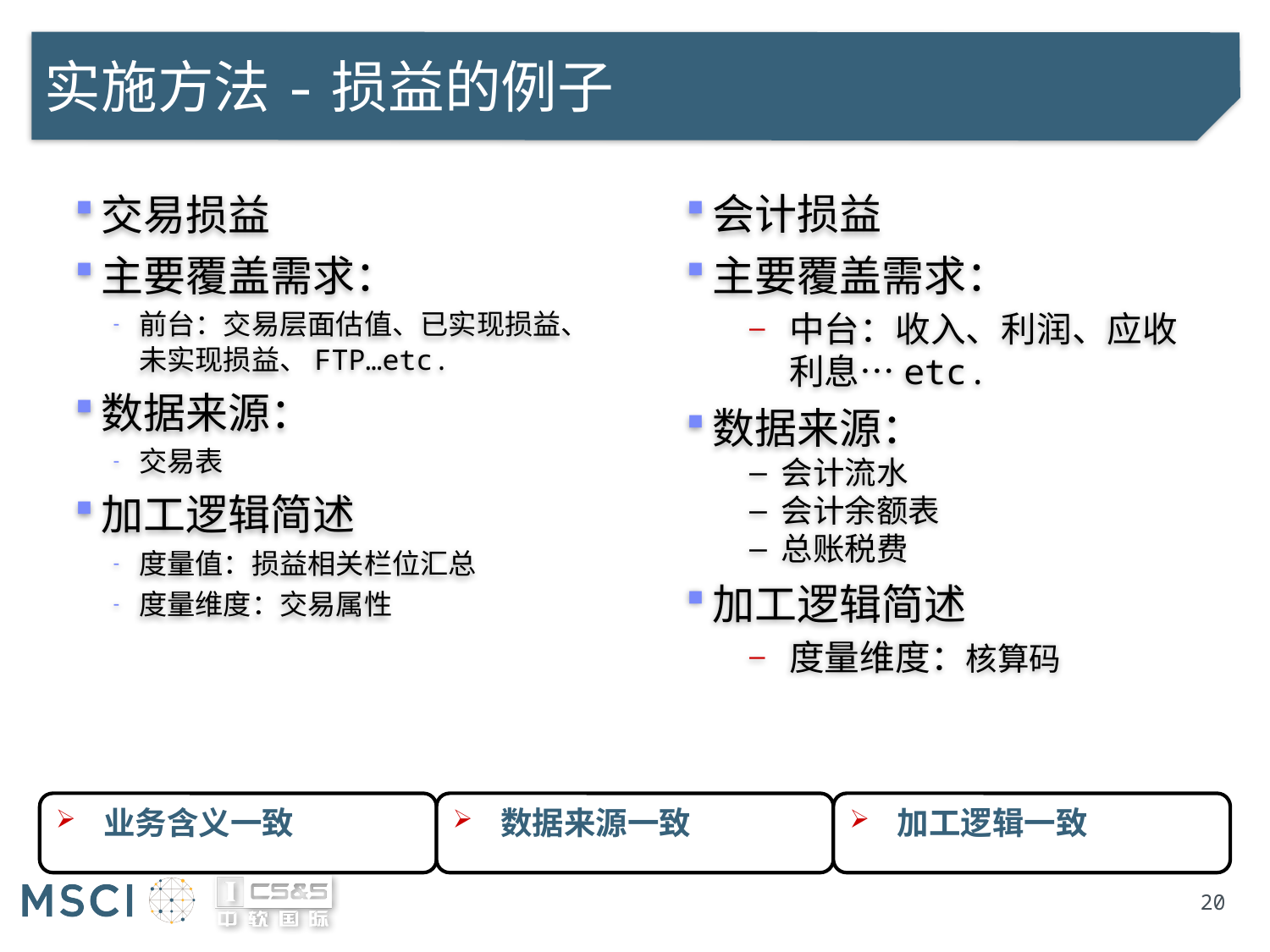

# 实施方法-损益的例子
会计损益
主要覆盖需求：
中台：收入、利润、应收利息…etc.
数据来源：
会计流水
会计余额表
总账税费
加工逻辑简述
度量维度：核算码
交易损益
主要覆盖需求：
前台：交易层面估值、已实现损益、未实现损益、FTP…etc.
数据来源：
交易表
加工逻辑简述
度量值：损益相关栏位汇总
度量维度：交易属性
业务含义一致
数据来源一致
加工逻辑一致
20